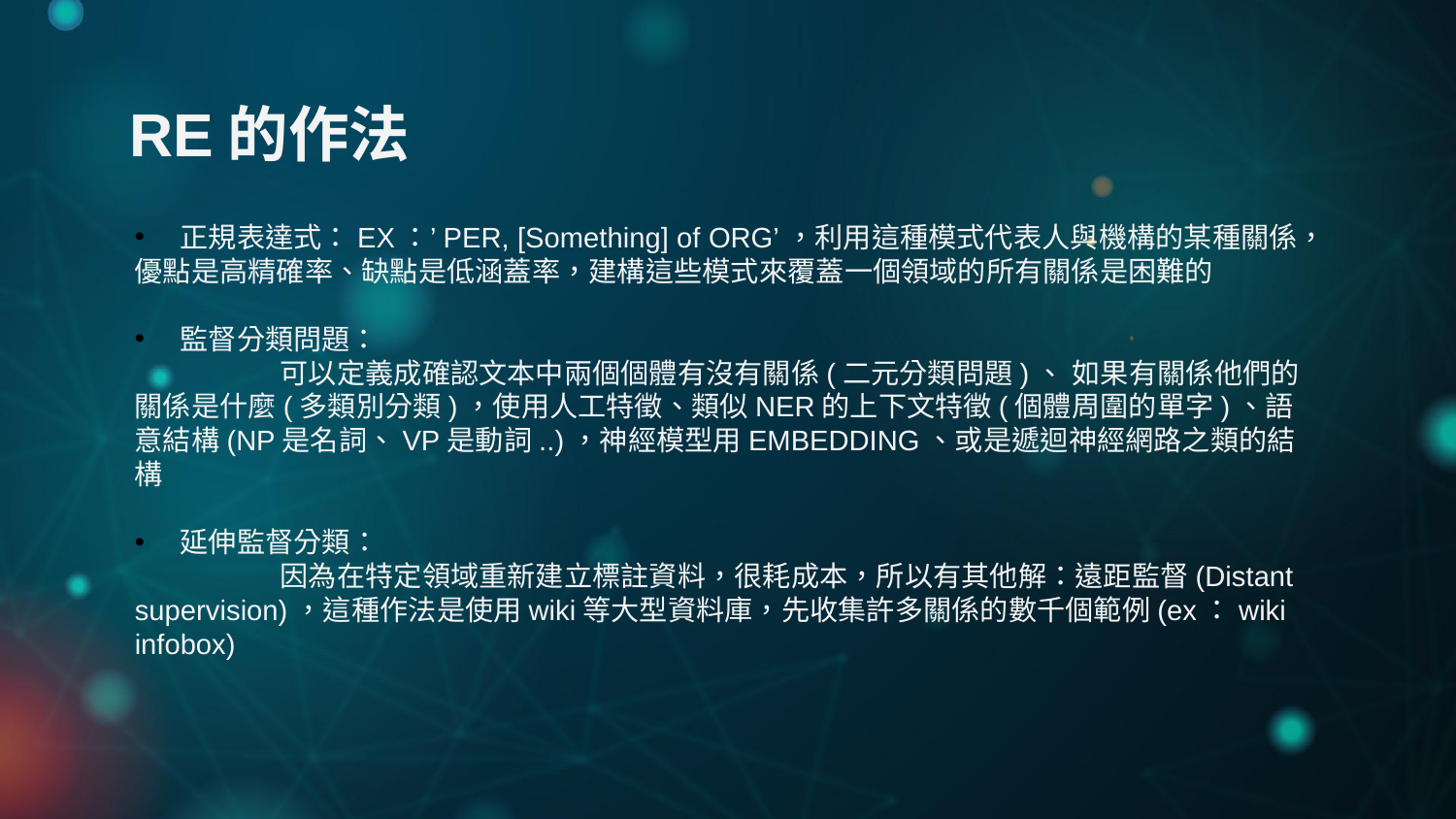

# RE的作法
正規表達式：EX：’PER, [Something] of ORG’，利用這種模式代表人與機構的某種關係，
優點是高精確率、缺點是低涵蓋率，建構這些模式來覆蓋一個領域的所有關係是困難的

監督分類問題：
	可以定義成確認文本中兩個個體有沒有關係(二元分類問題)、 如果有關係他們的關係是什麼(多類別分類)，使用人工特徵、類似NER的上下文特徵(個體周圍的單字)、語意結構(NP是名詞、VP是動詞..)，神經模型用EMBEDDING、或是遞迴神經網路之類的結構

延伸監督分類：
	因為在特定領域重新建立標註資料，很耗成本，所以有其他解：遠距監督(Distant supervision)，這種作法是使用wiki等大型資料庫，先收集許多關係的數千個範例(ex：wiki infobox)